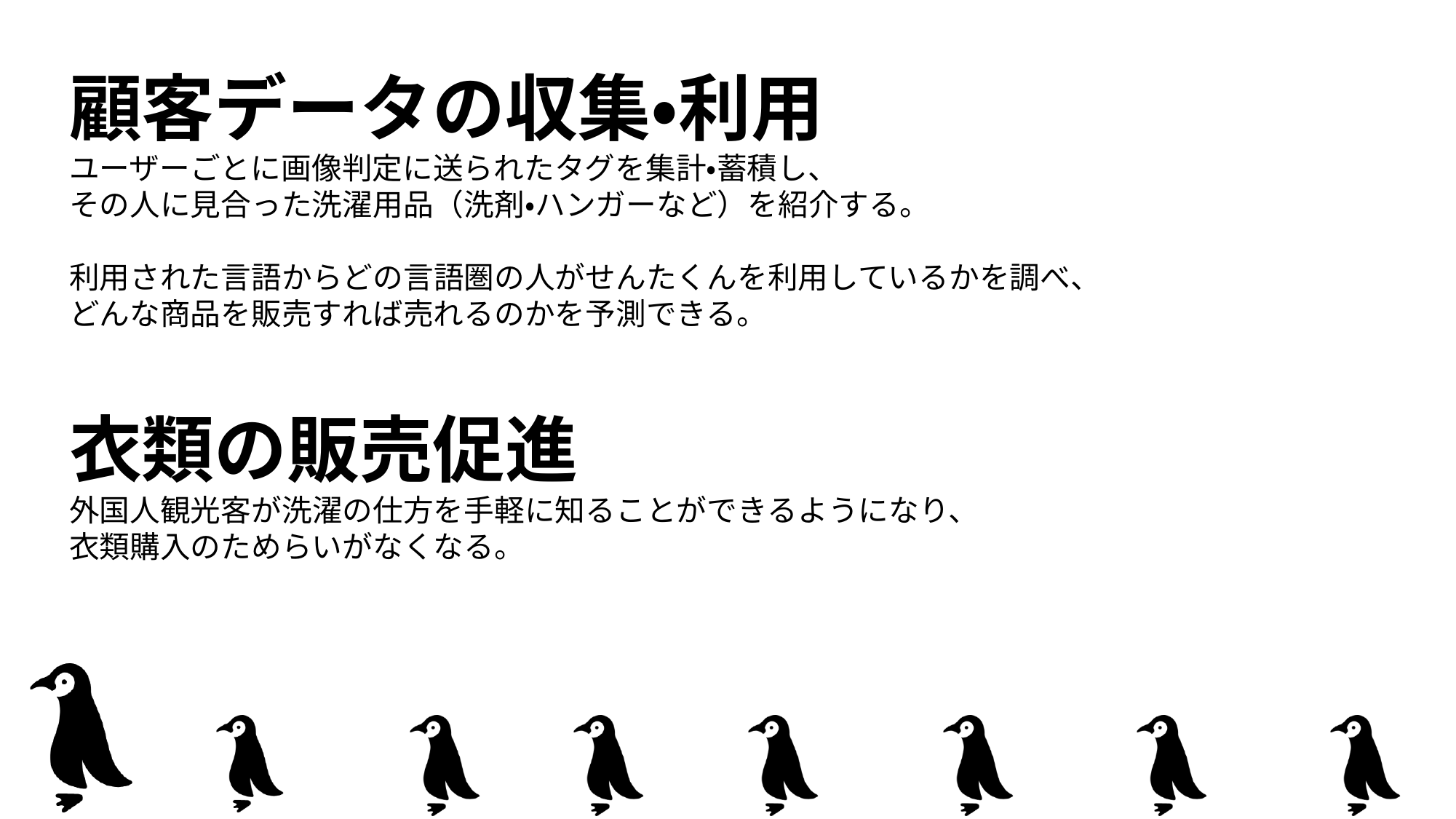

顧客データの収集・利用
ユーザーごとに画像判定に送られたタグを集計・蓄積し、
その人に見合った洗濯用品（洗剤・ハンガーなど）を紹介する。

利用された言語からどの言語圏の人がせんたくんを利用しているかを調べ、
どんな商品を販売すれば売れるのかを予測できる。

衣類の販売促進
外国人観光客が洗濯の仕方を手軽に知ることができるようになり、
衣類購入のためらいがなくなる。